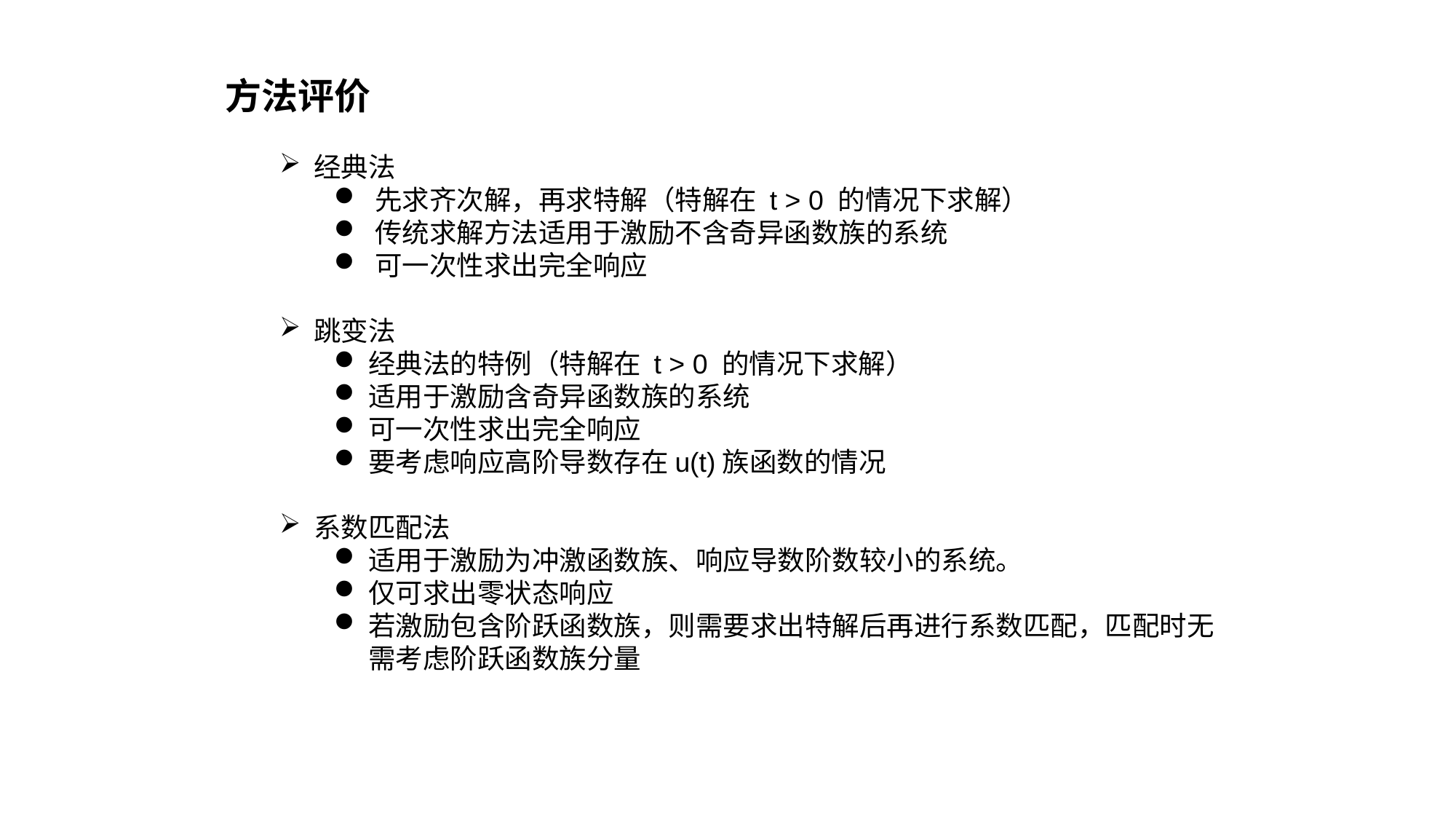

方法评价

经典法
先求齐次解，再求特解（特解在 t > 0 的情况下求解）
传统求解方法适用于激励不含奇异函数族的系统
可一次性求出完全响应

跳变法
经典法的特例（特解在 t > 0 的情况下求解）
适用于激励含奇异函数族的系统
可一次性求出完全响应
要考虑响应高阶导数存在u(t)族函数的情况

系数匹配法
适用于激励为冲激函数族、响应导数阶数较小的系统。
仅可求出零状态响应
若激励包含阶跃函数族，则需要求出特解后再进行系数匹配，匹配时无需考虑阶跃函数族分量